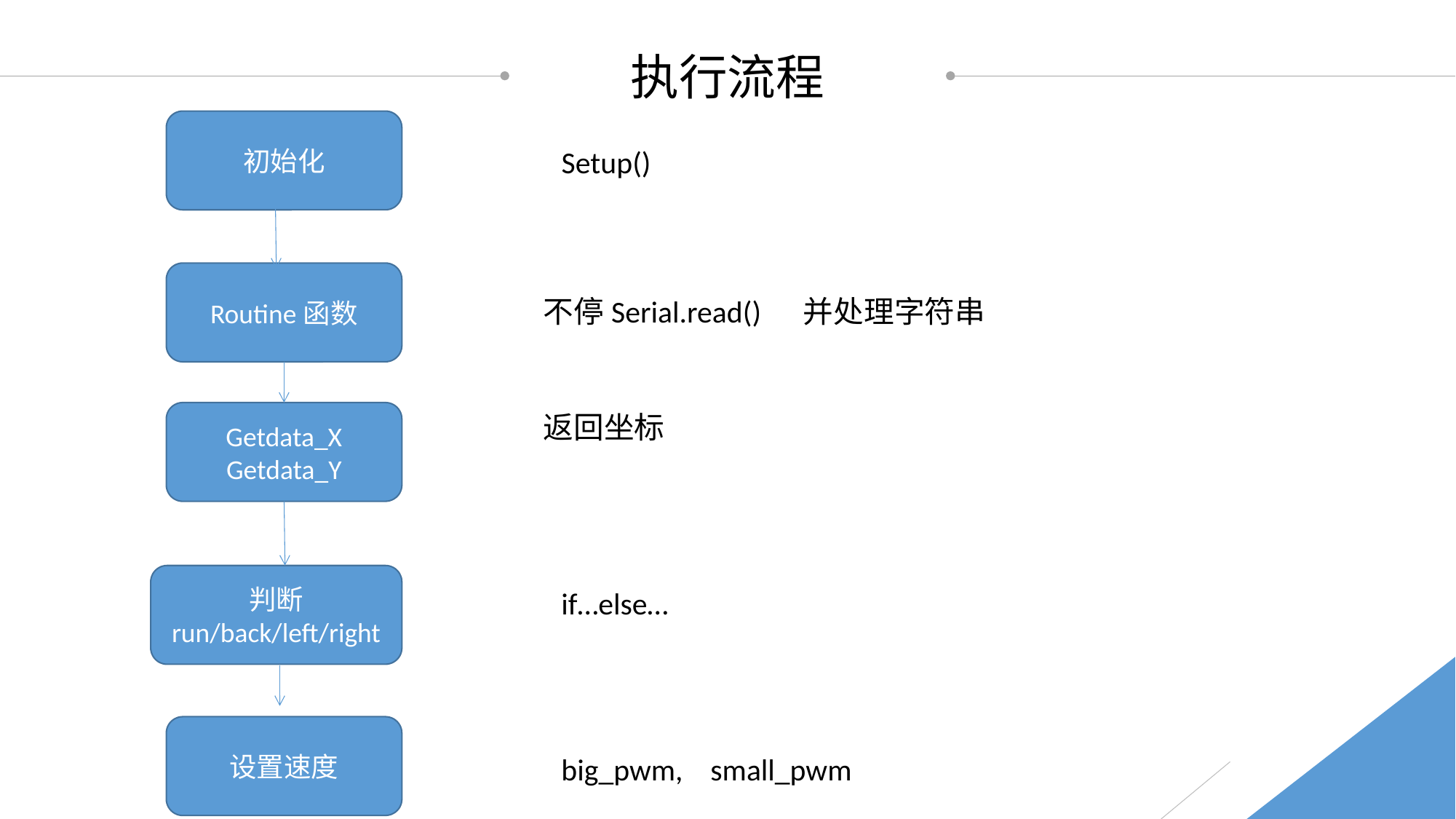

执行流程
初始化
Setup()
Routine函数
不停Serial.read()     并处理字符串
Getdata_X
Getdata_Y
返回坐标
判断
run/back/left/right
if…else…

设置速度
big_pwm,    small_pwm